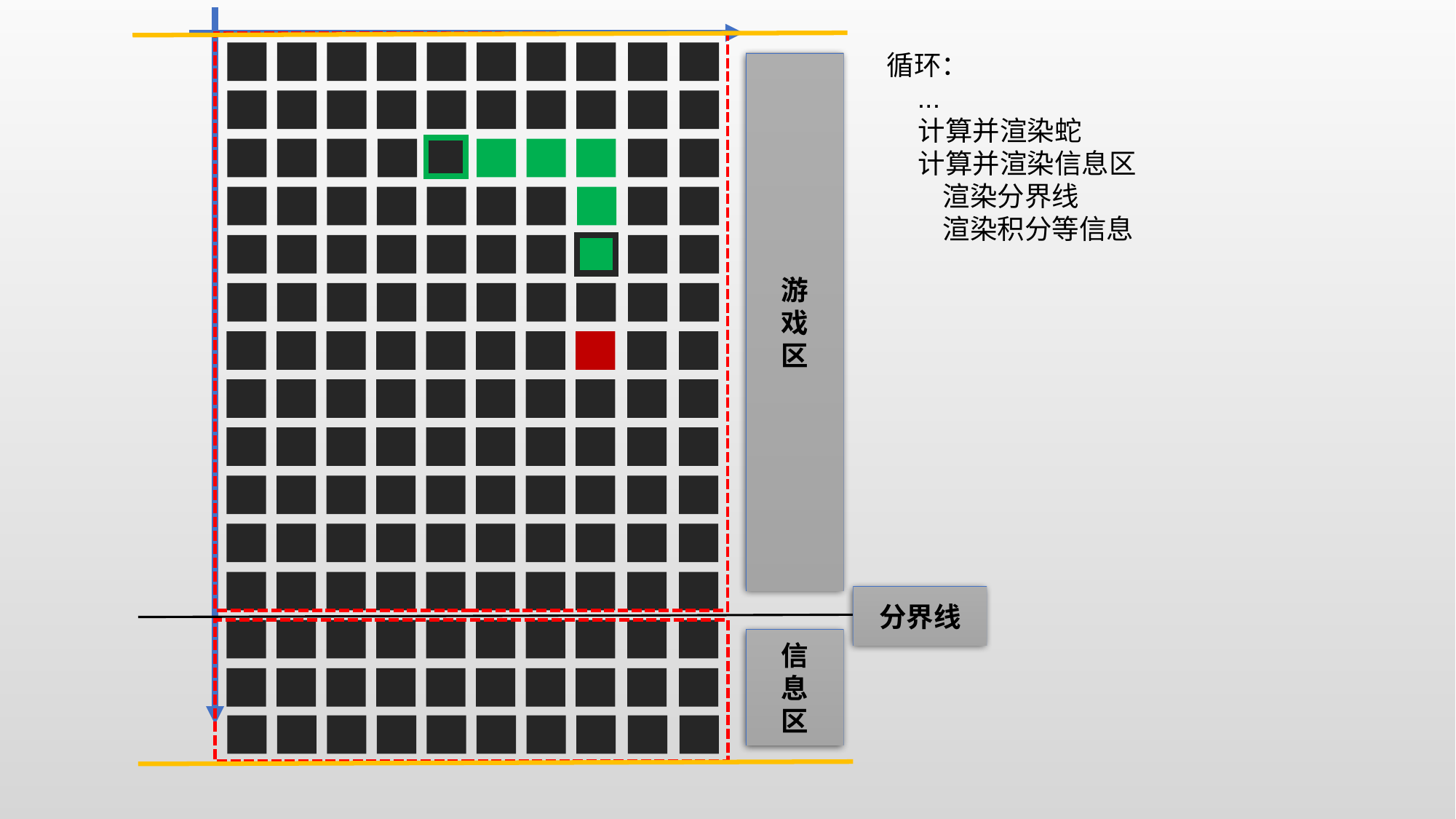

循环：
    ...
    计算并渲染蛇
    计算并渲染信息区
        渲染分界线
        渲染积分等信息

游
戏
区

分界线

信
息
区